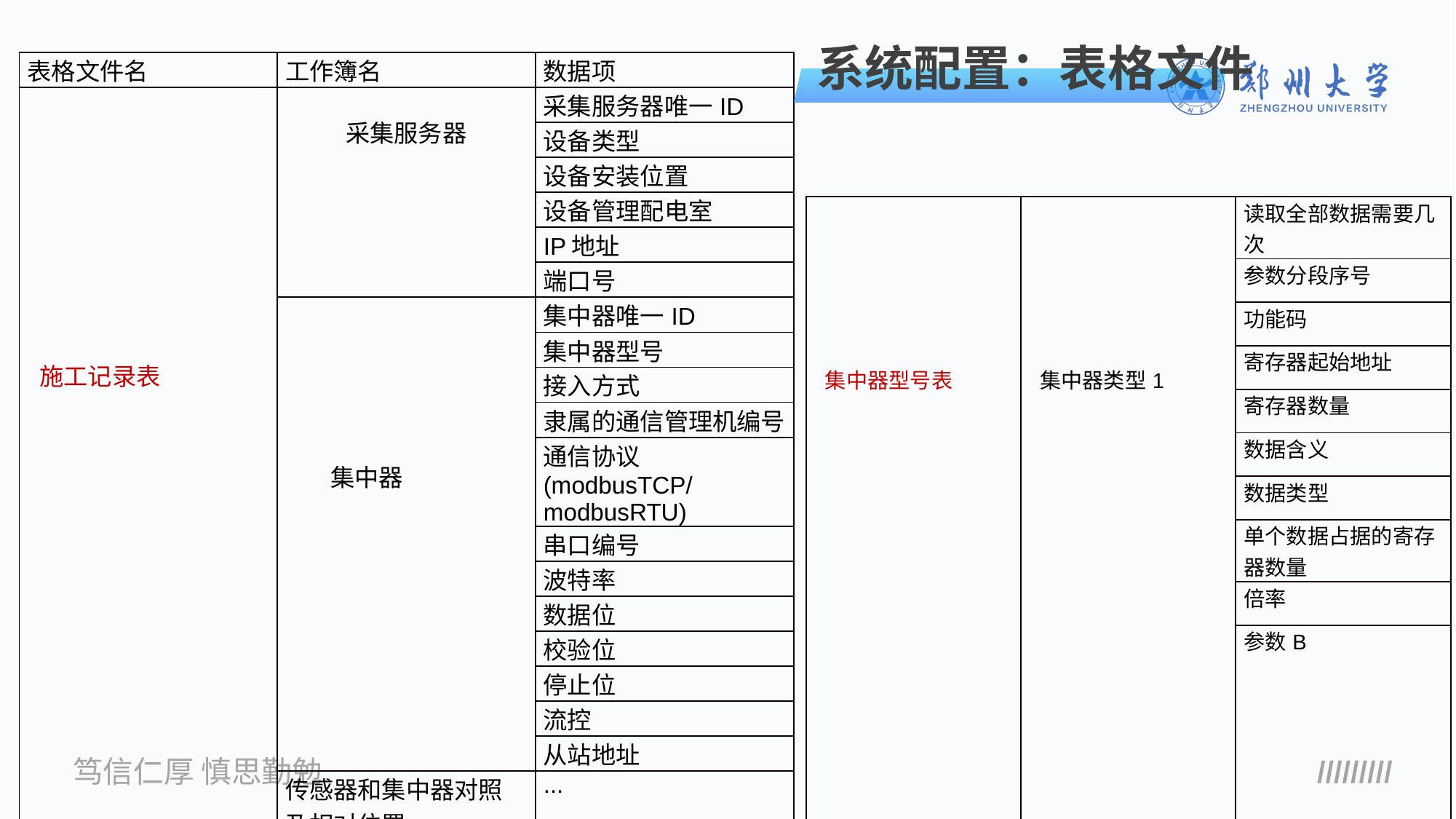

系统配置：表格文件
| 表格文件名 | 工作簿名 | 数据项 |
| --- | --- | --- |
| 施工记录表 | 采集服务器 | 采集服务器唯一ID |
|  |  | 设备类型 |
|  |  | 设备安装位置 |
|  |  | 设备管理配电室 |
|  |  | IP地址 |
|  |  | 端口号 |
|  | 集中器 | 集中器唯一ID |
|  |  | 集中器型号 |
|  |  | 接入方式 |
|  |  | 隶属的通信管理机编号 |
|  |  | 通信协议(modbusTCP/modbusRTU) |
|  |  | 串口编号 |
|  |  | 波特率 |
|  |  | 数据位 |
|  |  | 校验位 |
|  |  | 停止位 |
|  |  | 流控 |
|  |  | 从站地址 |
|  | 传感器和集中器对照及相对位置 | ... |
|  | ... | ... |

| 集中器型号表 | 集中器类型1 | 读取全部数据需要几次 |
| --- | --- | --- |
|  |  | 参数分段序号 |
|  |  | 功能码 |
|  |  | 寄存器起始地址 |
|  |  | 寄存器数量 |
|  |  | 数据含义 |
|  |  | 数据类型 |
|  |  | 单个数据占据的寄存器数量 |
|  |  | 倍率 |
|  |  | 参数B |
|  | 集中器类型... | ... |
| 电力仪表型号表 | ... | ... |
| 传感器型号表 | ... | ... |